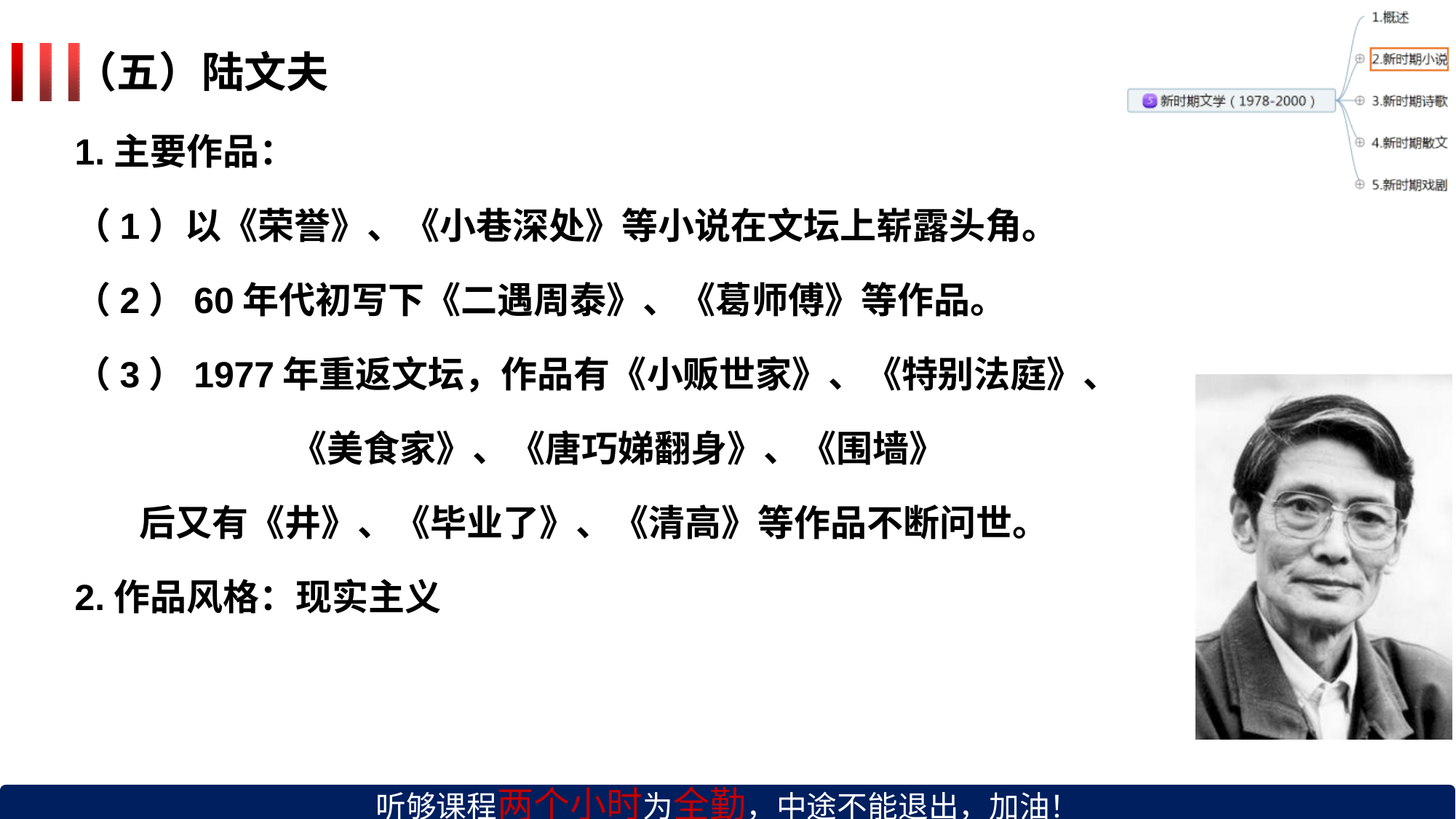

# （五）陆文夫
1.主要作品：
（1）以《荣誉》、《小巷深处》等小说在文坛上崭露头角。
（2）60年代初写下《二遇周泰》、《葛师傅》等作品。
（3）1977年重返文坛，作品有《小贩世家》、《特别法庭》、
《美食家》、《唐巧娣翻身》、《围墙》
后又有《井》、《毕业了》、《清高》等作品不断问世。
2.作品风格：现实主义

听够课程两个小时为全勤，中途不能退出，加油！